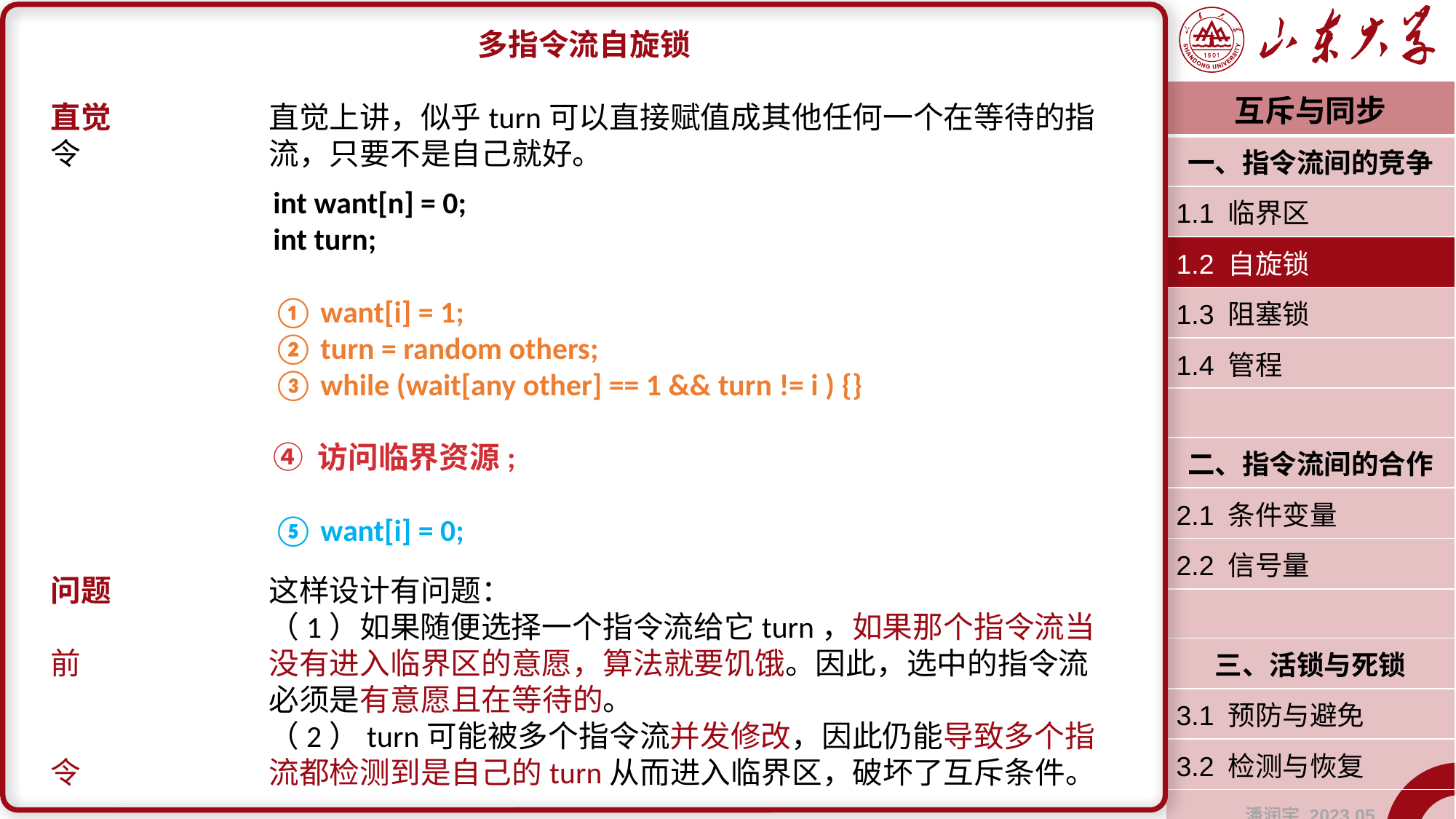

多指令流自旋锁

直觉		直觉上讲，似乎turn可以直接赋值成其他任何一个在等待的指令		流，只要不是自己就好。

问题		这样设计有问题：
		（1）如果随便选择一个指令流给它turn，如果那个指令流当前		没有进入临界区的意愿，算法就要饥饿。因此，选中的指令流		必须是有意愿且在等待的。
		（2）turn可能被多个指令流并发修改，因此仍能导致多个指令		流都检测到是自己的turn从而进入临界区，破坏了互斥条件。
| 互斥与同步 |
| --- |
| 一、指令流间的竞争 |
| 1.1 临界区 |
| 1.2 自旋锁 |
| 1.3 阻塞锁 |
| 1.4 管程 |
|  |
| 二、指令流间的合作 |
| 2.1 条件变量 |
| 2.2 信号量 |
|  |
| 三、活锁与死锁 |
| 3.1 预防与避免 |
| 3.2 检测与恢复 |
| 潘润宇 2023.05 |
int want[n] = 0;
int turn;

① want[i] = 1;
② turn = random others;
③ while (wait[any other] == 1 && turn != i ) {}

④ 访问临界资源;

⑤ want[i] = 0;